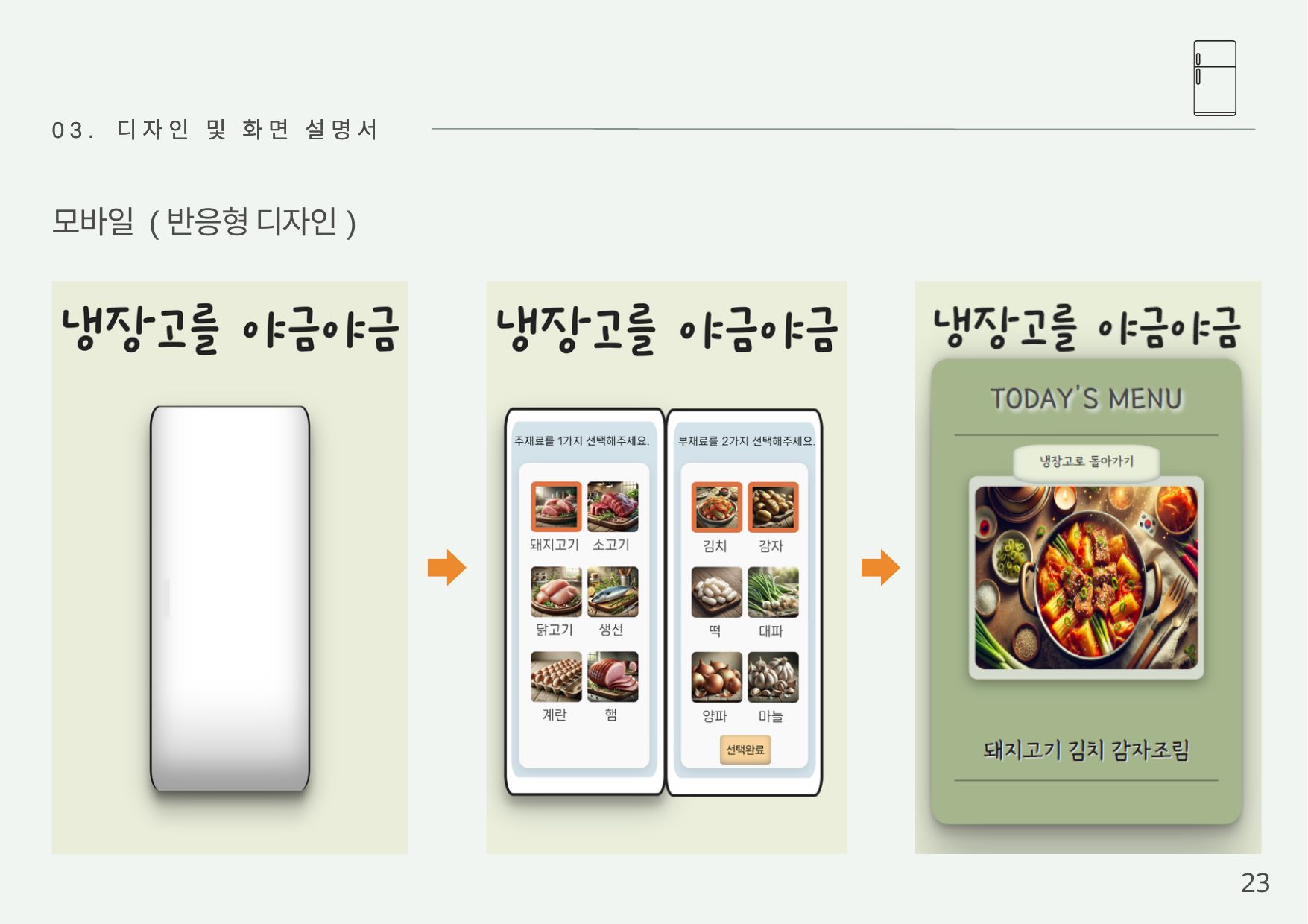

03. 디자인 및 화면 설명서
03. 디자인 및 화면 설명서

모바일 (반응형 디자인)

23